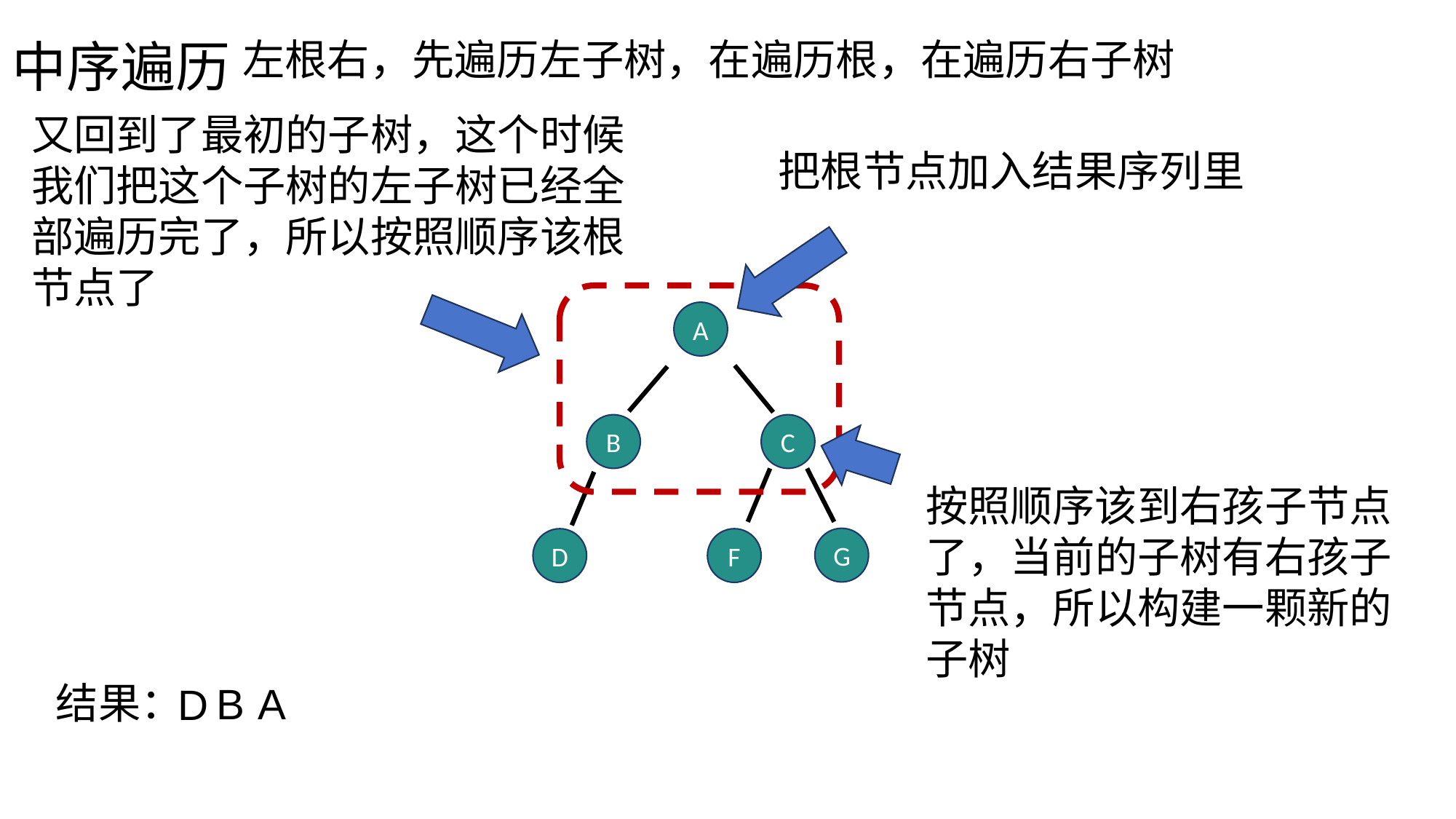

中序遍历
左根右，先遍历左子树，在遍历根，在遍历右子树
又回到了最初的子树，这个时候我们把这个子树的左子树已经全部遍历完了，所以按照顺序该根节点了
把根节点加入结果序列里

A
B
C

按照顺序该到右孩子节点了，当前的子树有右孩子节点，所以构建一颗新的子树
G
D
F
结果：
B
A
D